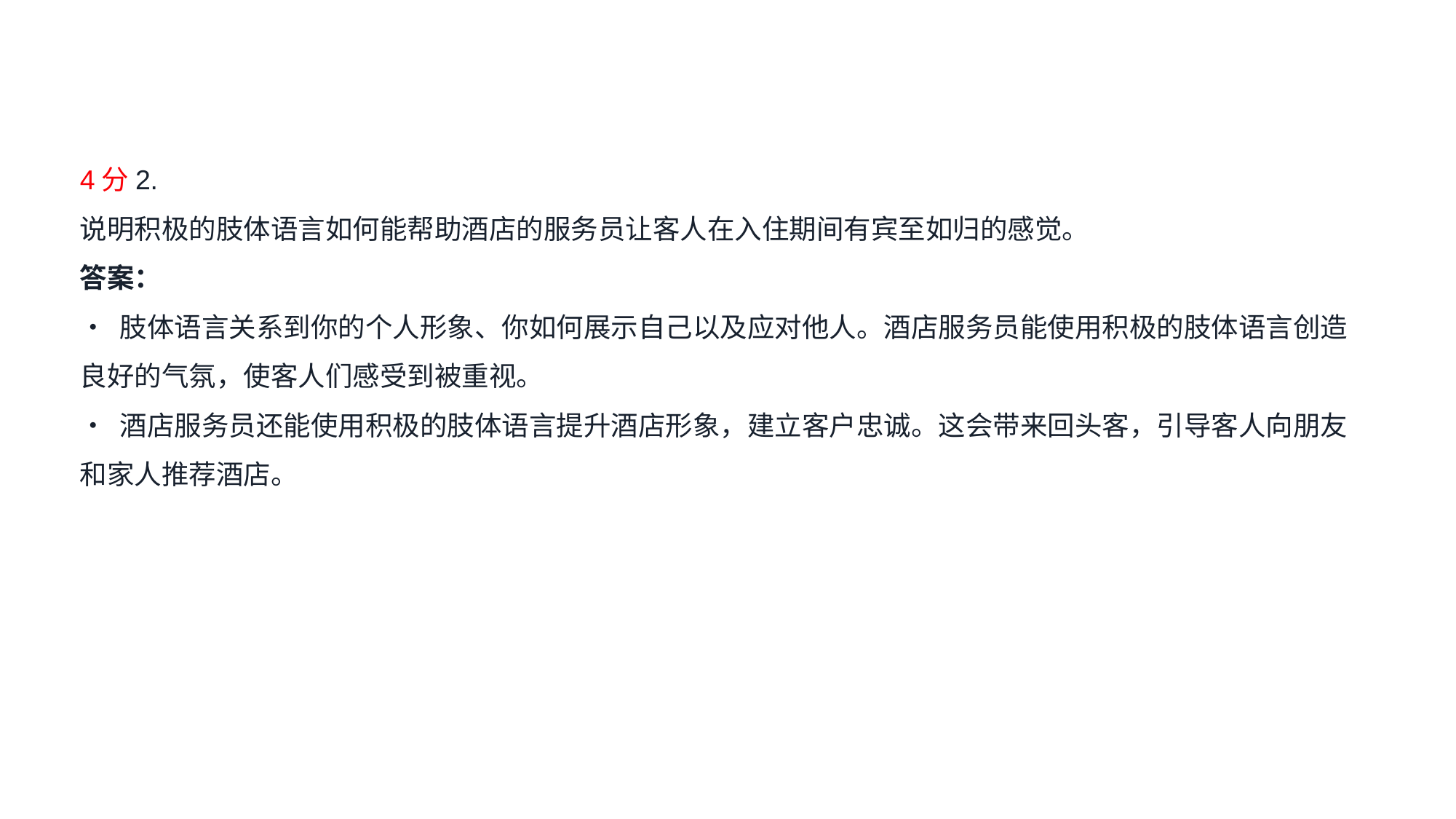

4分2.
说明积极的肢体语言如何能帮助酒店的服务员让客人在入住期间有宾至如归的感觉。
答案：
• 肢体语言关系到你的个人形象、你如何展示自己以及应对他人。酒店服务员能使用积极的肢体语言创造良好的气氛，使客人们感受到被重视。
• 酒店服务员还能使用积极的肢体语言提升酒店形象，建立客户忠诚。这会带来回头客，引导客人向朋友和家人推荐酒店。